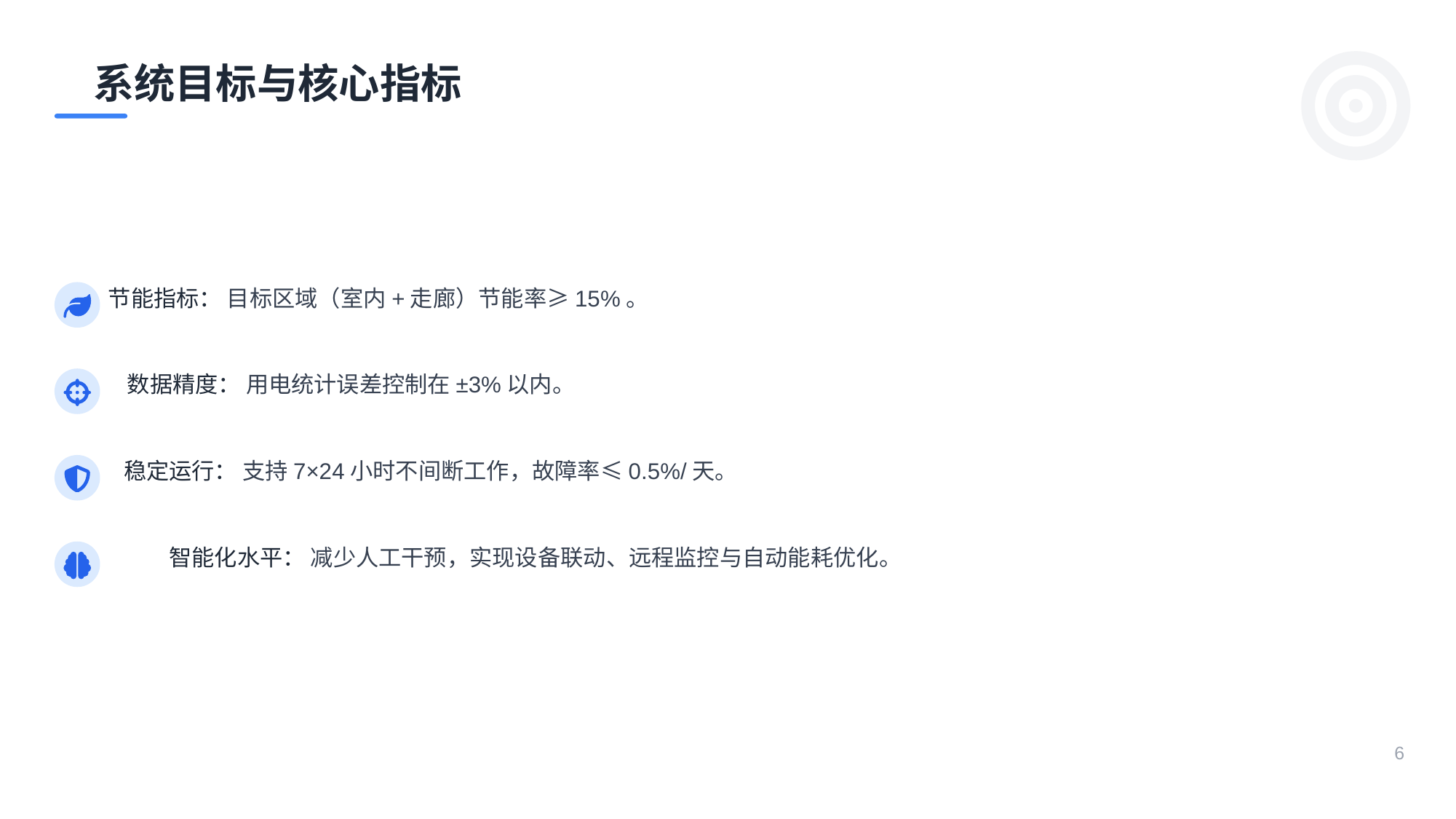

系统目标与核心指标

节能指标： 目标区域（室内+走廊）节能率≥15%。

数据精度： 用电统计误差控制在±3%以内。

稳定运行： 支持7×24小时不间断工作，故障率≤0.5%/天。

智能化水平： 减少人工干预，实现设备联动、远程监控与自动能耗优化。

6